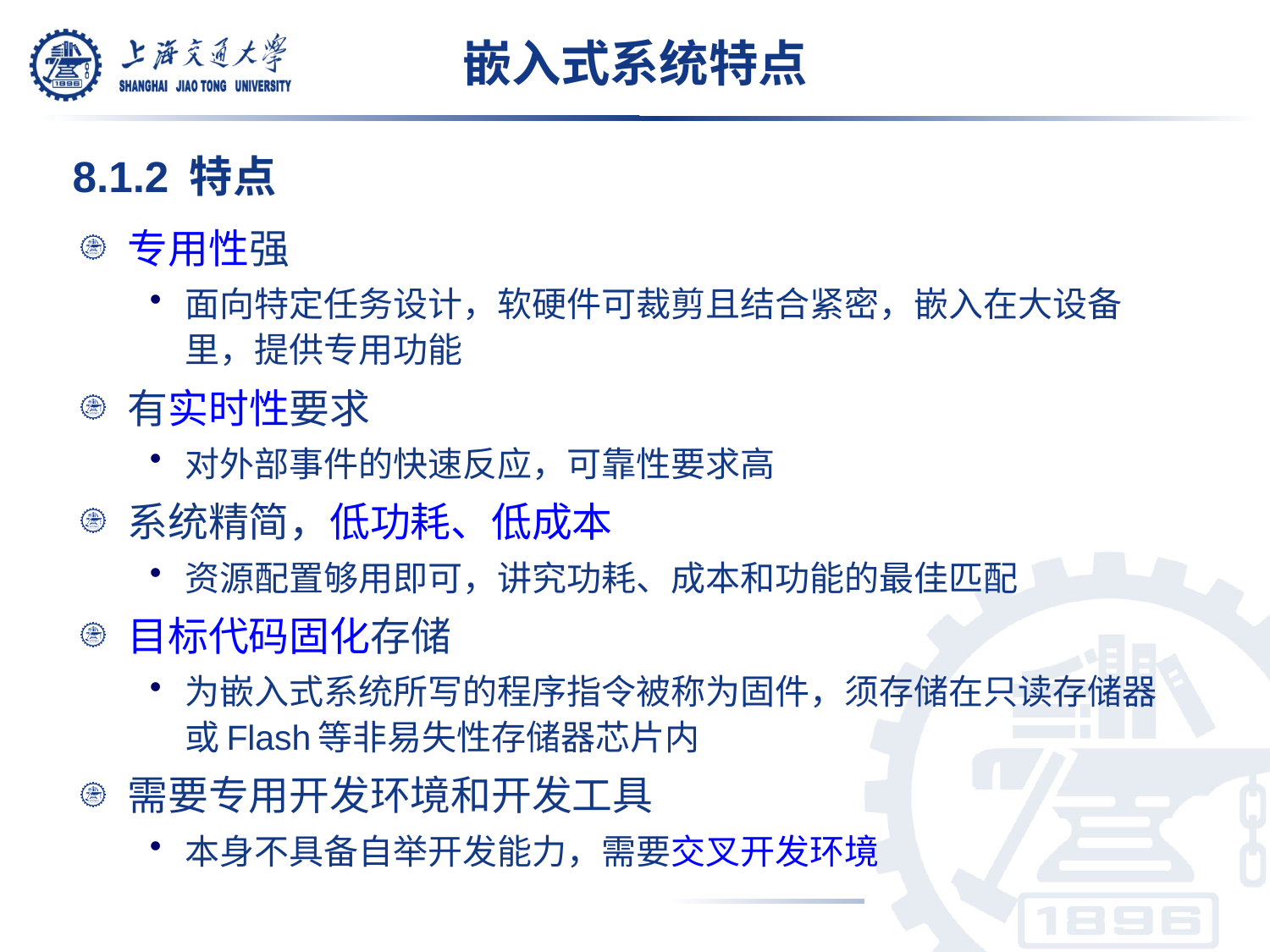

# 嵌入式系统特点
8.1.2 特点
专用性强
面向特定任务设计，软硬件可裁剪且结合紧密，嵌入在大设备里，提供专用功能
有实时性要求
对外部事件的快速反应，可靠性要求高
系统精简，低功耗、低成本
资源配置够用即可，讲究功耗、成本和功能的最佳匹配
目标代码固化存储
为嵌入式系统所写的程序指令被称为固件，须存储在只读存储器或Flash等非易失性存储器芯片内
需要专用开发环境和开发工具
本身不具备自举开发能力，需要交叉开发环境